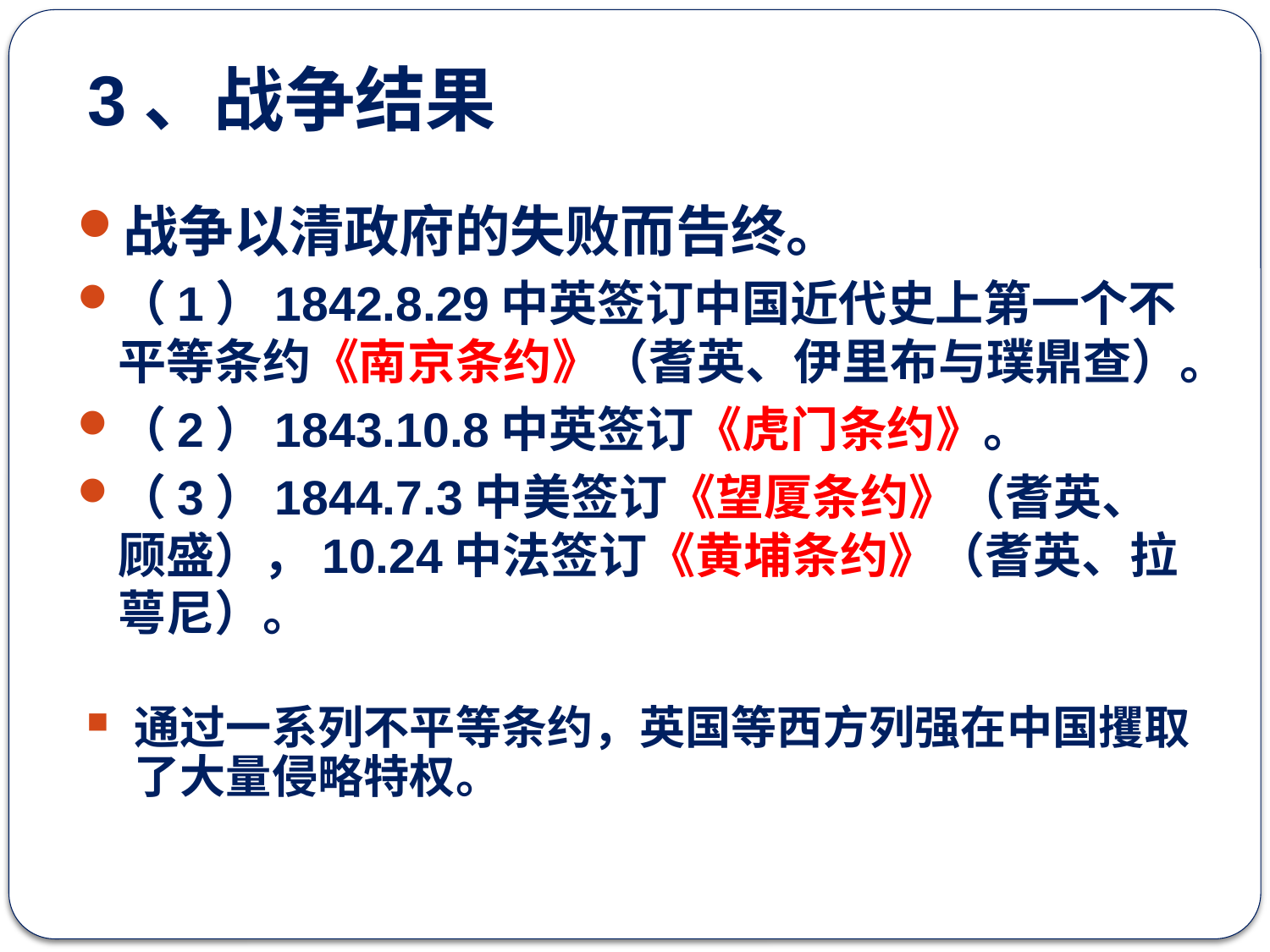

# 3、战争结果
战争以清政府的失败而告终。
（1）1842.8.29中英签订中国近代史上第一个不平等条约《南京条约》（耆英、伊里布与璞鼎查）。
（2）1843.10.8中英签订《虎门条约》。
（3）1844.7.3中美签订《望厦条约》（耆英、顾盛），10.24中法签订《黄埔条约》（耆英、拉萼尼）。

通过一系列不平等条约，英国等西方列强在中国攫取了大量侵略特权。